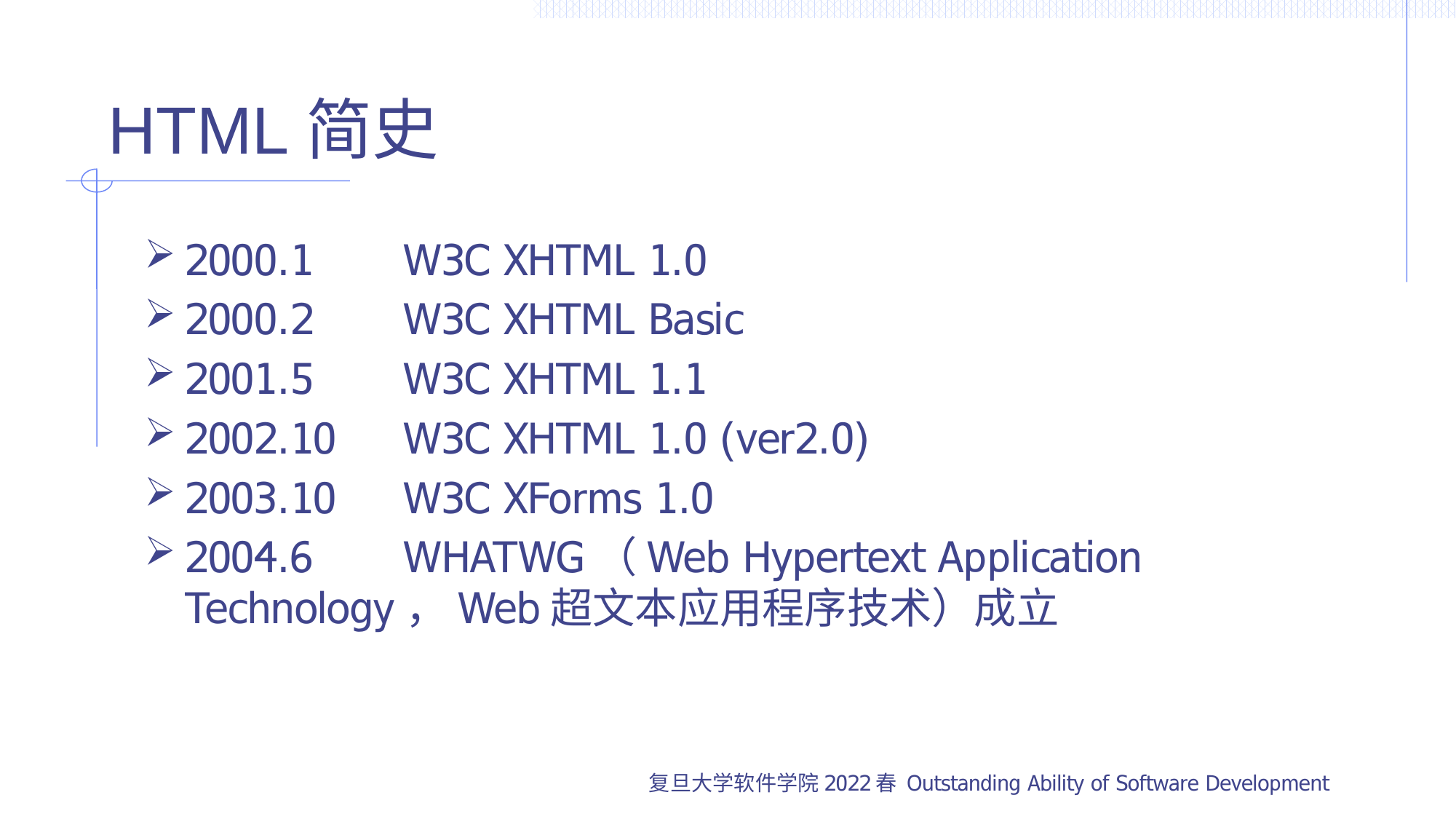

# HTML简史
2000.1 	W3C XHTML 1.0
2000.2 	W3C XHTML Basic
2001.5 	W3C XHTML 1.1
2002.10 	W3C XHTML 1.0 (ver2.0)
2003.10	W3C XForms 1.0
2004.6	WHATWG（Web Hypertext Application Technology，Web超文本应用程序技术）成立